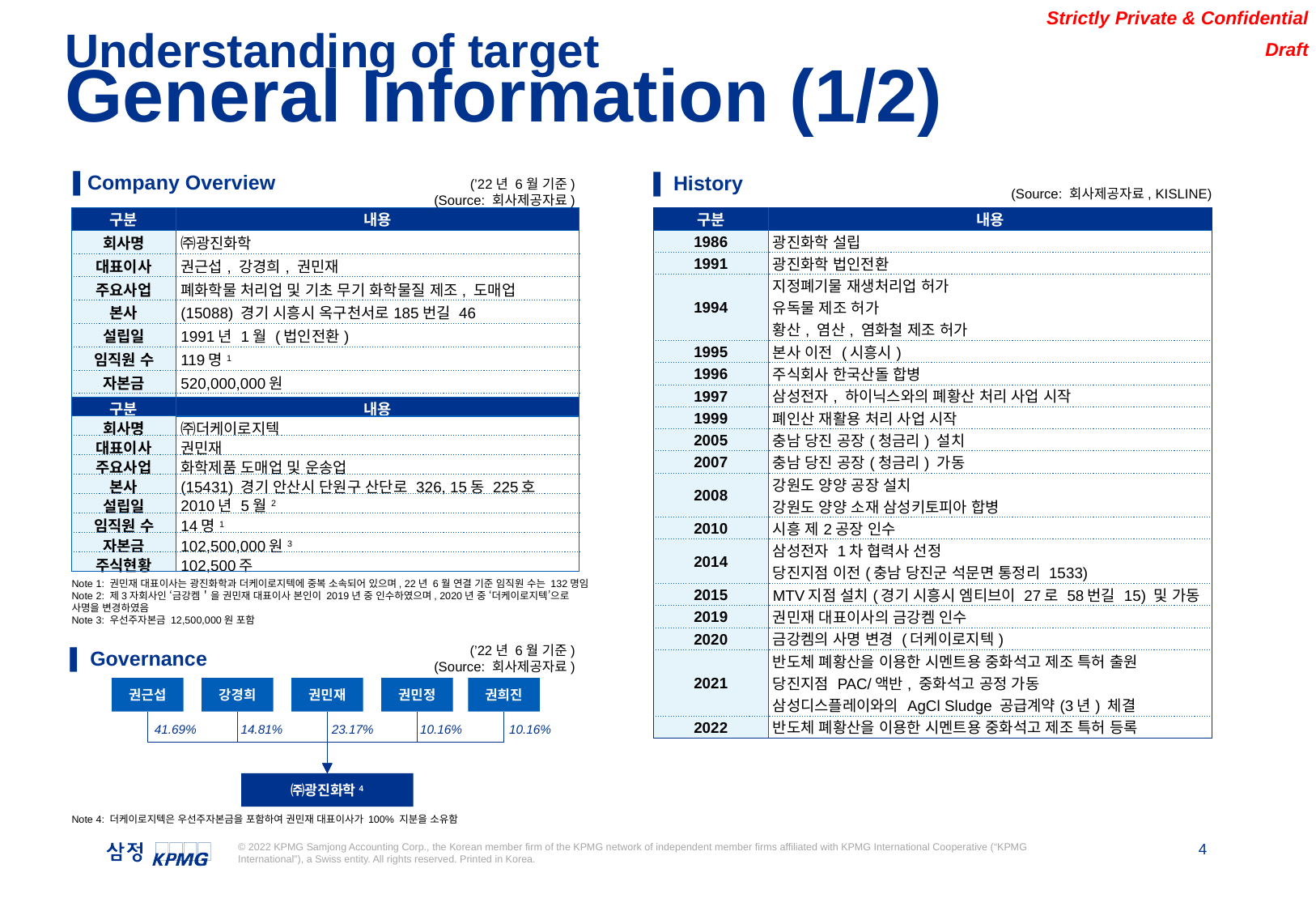

Understanding of target
General Information (1/2)
▌Company Overview
▌ History
(’22년 6월 기준)
(Source: 회사제공자료)
(Source: 회사제공자료, KISLINE)
| 구분 | 내용 |
| --- | --- |
| 1986 | 광진화학 설립 |
| 1991 | 광진화학 법인전환 |
| 1994 | 지정폐기물 재생처리업 허가 유독물 제조 허가 황산, 염산, 염화철 제조 허가 |
| 1995 | 본사 이전 (시흥시) |
| 1996 | 주식회사 한국산돌 합병 |
| 1997 | 삼성전자, 하이닉스와의 폐황산 처리 사업 시작 |
| 1999 | 폐인산 재활용 처리 사업 시작 |
| 2005 | 충남 당진 공장(청금리) 설치 |
| 2007 | 충남 당진 공장(청금리) 가동 |
| 2008 | 강원도 양양 공장 설치 강원도 양양 소재 삼성키토피아 합병 |
| 2010 | 시흥 제2공장 인수 |
| 2014 | 삼성전자 1차 협력사 선정 당진지점 이전(충남 당진군 석문면 통정리 1533) |
| 2015 | MTV지점 설치(경기 시흥시 엠티브이 27로 58번길 15) 및 가동 |
| 2019 | 권민재 대표이사의 금강켐 인수 |
| 2020 | 금강켐의 사명 변경 (더케이로지텍) |
| 2021 | 반도체 폐황산을 이용한 시멘트용 중화석고 제조 특허 출원 당진지점 PAC/액반, 중화석고 공정 가동 삼성디스플레이와의 AgCl Sludge 공급계약(3년) 체결 |
| 2022 | 반도체 폐황산을 이용한 시멘트용 중화석고 제조 특허 등록 |
| 구분 | 내용 |
| --- | --- |
| 회사명 | ㈜광진화학 |
| 대표이사 | 권근섭, 강경희, 권민재 |
| 주요사업 | 폐화학물 처리업 및 기초 무기 화학물질 제조, 도매업 |
| 본사 | (15088) 경기 시흥시 옥구천서로185번길 46 |
| 설립일 | 1991년 1월 (법인전환) |
| 임직원 수 | 119명1 |
| 자본금 | 520,000,000원 |
| 주식현황 | 104,000주 |
| 구분 | 내용 |
| --- | --- |
| 회사명 | ㈜더케이로지텍 |
| 대표이사 | 권민재 |
| 주요사업 | 화학제품 도매업 및 운송업 |
| 본사 | (15431) 경기 안산시 단원구 산단로 326, 15동 225호 |
| 설립일 | 2010년 5월2 |
| 임직원 수 | 14명1 |
| 자본금 | 102,500,000원3 |
| 주식현황 | 102,500주 |
Note 1: 권민재 대표이사는 광진화학과 더케이로지텍에 중복 소속되어 있으며, 22년 6월 연결 기준 임직원 수는 132명임
Note 2: 제3자회사인 ‘금강켐＇을 권민재 대표이사 본인이 2019년 중 인수하였으며, 2020년 중 ‘더케이로지텍’으로 사명을 변경하였음
Note 3: 우선주자본금 12,500,000원 포함
▌ Governance
(’22년 6월 기준)
(Source: 회사제공자료)
권근섭
강경희
권민재
권민정
권희진
41.69%
14.81%
23.17%
10.16%
10.16%
㈜광진화학4
Note 4: 더케이로지텍은 우선주자본금을 포함하여 권민재 대표이사가 100% 지분을 소유함